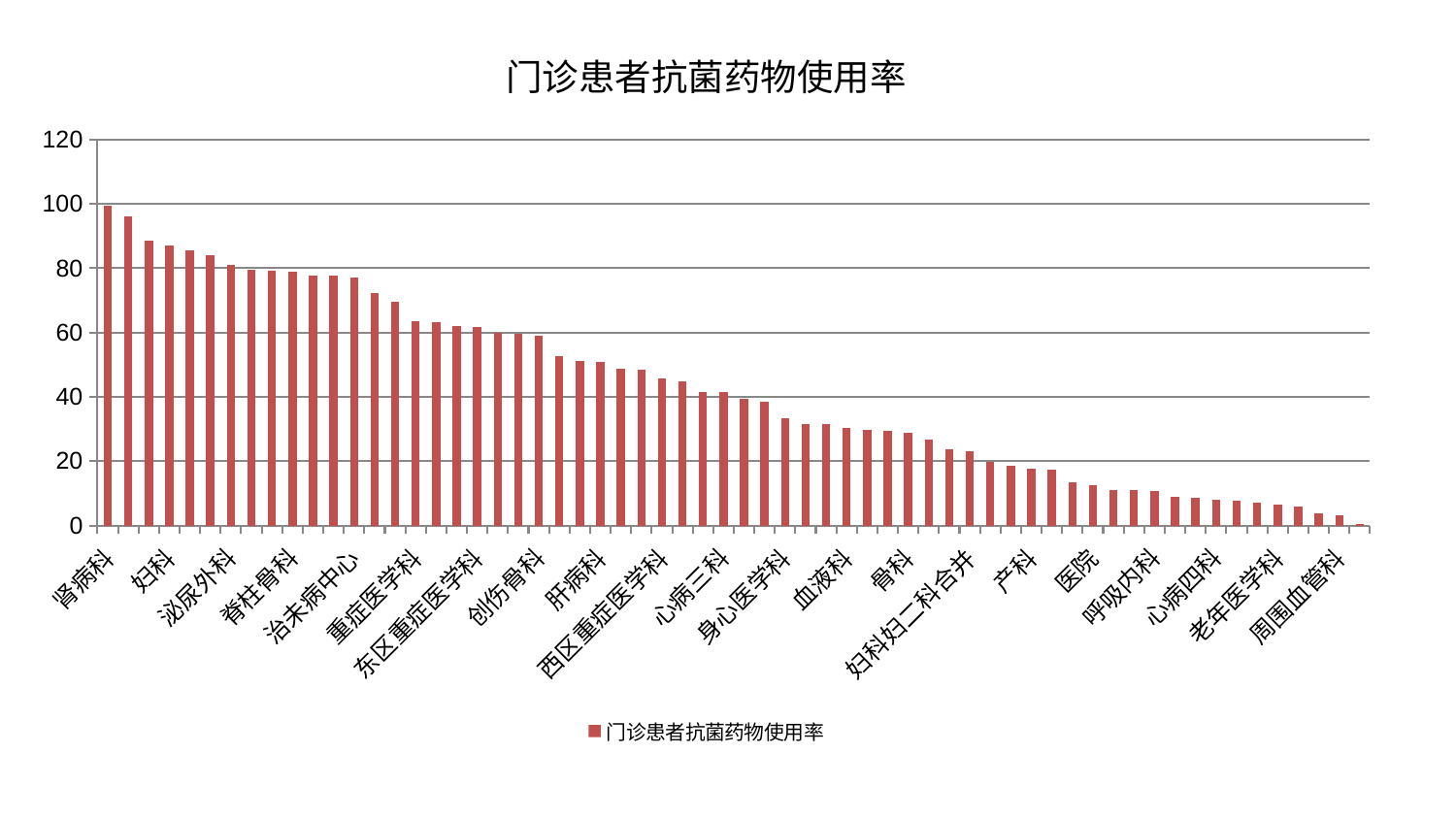

### Chart: 门诊患者抗菌药物使用率

| Category | 门诊患者抗菌药物使用率 |
|---|---|
| 肾病科 | 99.43309509400511 |
| 眼科 | 96.1735261642363 |
| 脑病二科 | 88.60402521042774 |
| 妇科 | 87.00696171059575 |
| 神经内科 | 85.46138046260256 |
| 乳腺甲状腺外科 | 84.1357335732271 |
| 泌尿外科 | 80.97812018257981 |
| 中医外治中心 | 79.68970197544908 |
| 肛肠科 | 79.1228777421952 |
| 脊柱骨科 | 78.79664929483916 |
| 脾胃病科 | 77.82358292098837 |
| 脑病三科 | 77.65756059071522 |
| 治未病中心 | 76.98548720364438 |
| 心病二科 | 72.38288190902884 |
| 神经外科 | 69.66339682753049 |
| 重症医学科 | 63.418969381357535 |
| 小儿推拿科 | 63.13365204194123 |
| 男科 | 62.053826932426645 |
| 东区重症医学科 | 61.60192034991283 |
| 东区肾病科 | 60.00474066974362 |
| 胸外科 | 59.727469278367074 |
| 创伤骨科 | 58.897206266487046 |
| 耳鼻喉科 | 52.72381146553429 |
| 推拿科 | 51.082419705378214 |
| 肝病科 | 50.97132148576205 |
| 普通外科 | 48.80618572355397 |
| 脾胃科消化科合并 | 48.453653787069626 |
| 西区重症医学科 | 45.82538787846025 |
| 小儿骨科 | 44.832494201759786 |
| 皮肤科 | 41.61917228170591 |
| 心病三科 | 41.45467291518585 |
| 儿科 | 39.46580886686457 |
| 消化内科 | 38.63227451879339 |
| 身心医学科 | 33.31269426775623 |
| 肝胆外科 | 31.460240524902815 |
| 肿瘤内科 | 31.426400620624072 |
| 血液科 | 30.46106146889955 |
| 肾脏内科 | 29.662732954623095 |
| 中医经典科 | 29.486542537403082 |
| 骨科 | 28.916674744700565 |
| 心病一科 | 26.65076674828746 |
| 美容皮肤科 | 23.823359788184973 |
| 妇科妇二科合并 | 23.065637736332633 |
| 针灸科 | 19.784439099448402 |
| 综合内科 | 18.705529734123118 |
| 产科 | 17.516995105387046 |
| 脑病一科 | 17.30625892482791 |
| 关节骨科 | 13.337923414606156 |
| 医院 | 12.543864263041836 |
| 康复科 | 11.126418500704794 |
| 口腔科 | 11.06055797915866 |
| 呼吸内科 | 10.80039484647557 |
| 妇二科 | 8.867097739331232 |
| 运动损伤骨科 | 8.472468361521823 |
| 心病四科 | 8.06020588630938 |
| 心血管内科 | 7.5801072510843115 |
| 微创骨科 | 7.070751305034606 |
| 老年医学科 | 6.372323315658424 |
| 内分泌科 | 5.762203611541317 |
| 风湿病科 | 3.6862597933631447 |
| 周围血管科 | 3.013323677463031 |
| 显微骨科 | 0.38667036598809545 |
214